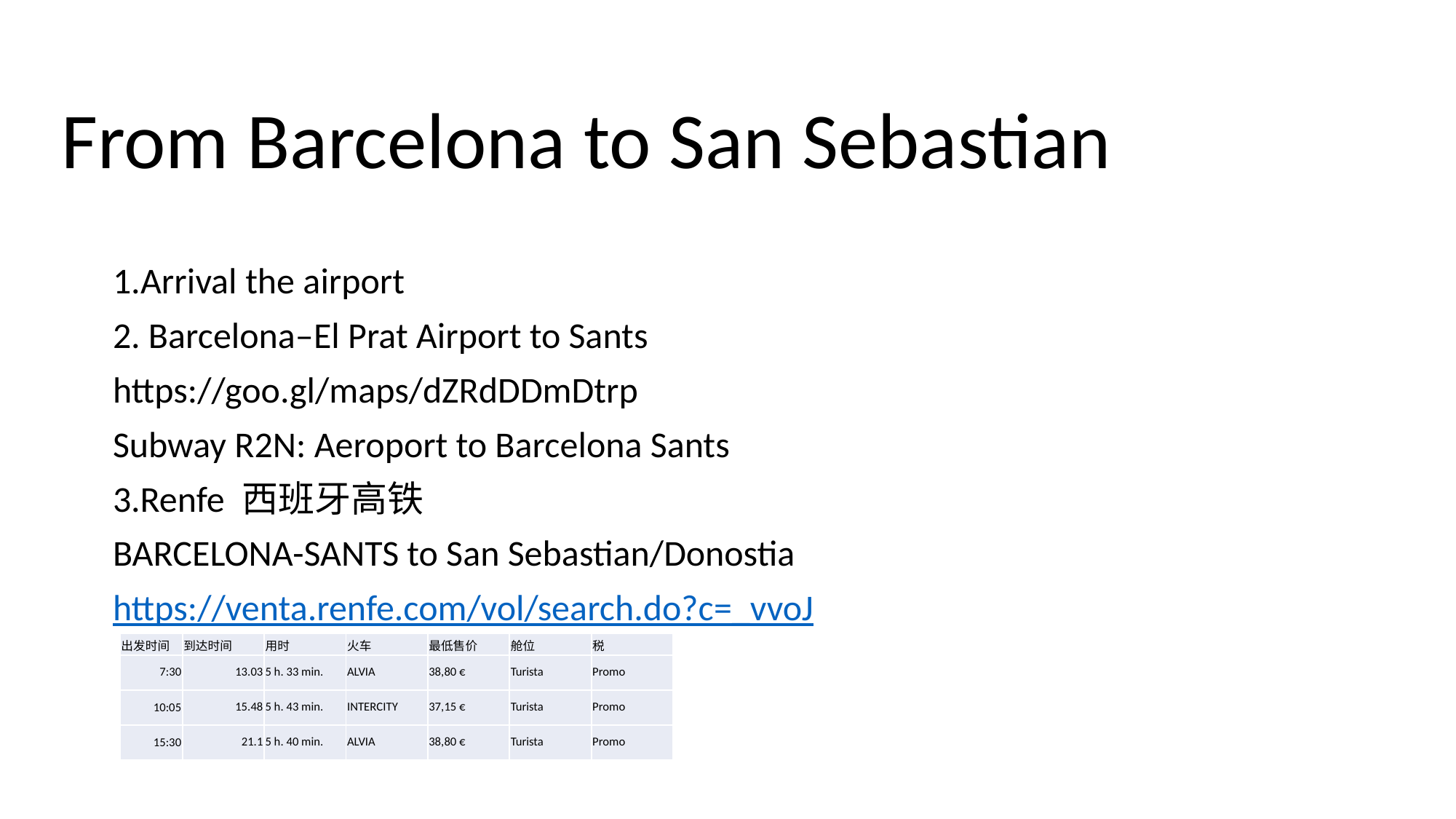

# From Barcelona to San Sebastian
1.Arrival the airport
2. Barcelona–El Prat Airport to Sants
https://goo.gl/maps/dZRdDDmDtrp
Subway R2N: Aeroport to Barcelona Sants
3.Renfe 西班牙高铁
BARCELONA-SANTS to San Sebastian/Donostia
https://venta.renfe.com/vol/search.do?c=_vvoJ

| 出发时间 | 到达时间 | 用时 | 火车 | 最低售价 | 舱位 | 税 |
| --- | --- | --- | --- | --- | --- | --- |
| 7:30 | 13.03 | 5 h. 33 min. | ALVIA | 38,80 € | Turista | Promo |
| 10:05 | 15.48 | 5 h. 43 min. | INTERCITY | 37,15 € | Turista | Promo |
| 15:30 | 21.1 | 5 h. 40 min. | ALVIA | 38,80 € | Turista | Promo |